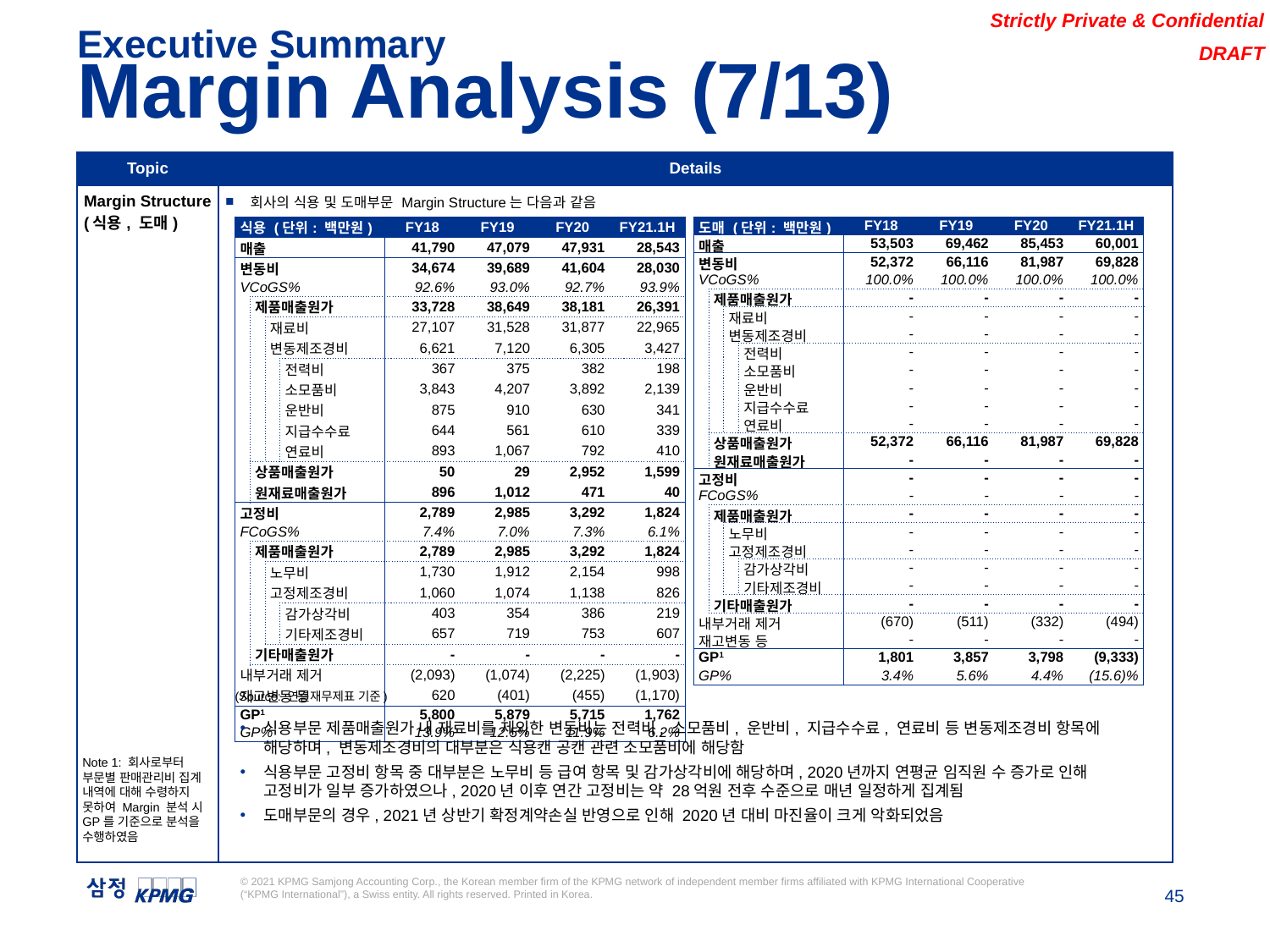

Executive Summary
Margin Analysis (7/13)
| Topic | Details |
| --- | --- |
| Margin Structure (식용, 도매) | 회사의 식용 및 도매부문 Margin Structure는 다음과 같음 |
| 식용 (단위: 백만원) |  |  |  | FY18 | FY19 | FY20 | FY21.1H |
| --- | --- | --- | --- | --- | --- | --- | --- |
| 매출 |  |  |  | 41,790 | 47,079 | 47,931 | 28,543 |
| 변동비 |  |  |  | 34,674 | 39,689 | 41,604 | 28,030 |
| VCoGS% |  |  |  | 92.6% | 93.0% | 92.7% | 93.9% |
|  | 제품매출원가 |  |  | 33,728 | 38,649 | 38,181 | 26,391 |
|  |  | 재료비 |  | 27,107 | 31,528 | 31,877 | 22,965 |
|  |  | 변동제조경비 |  | 6,621 | 7,120 | 6,305 | 3,427 |
|  |  |  | 전력비 | 367 | 375 | 382 | 198 |
|  |  |  | 소모품비 | 3,843 | 4,207 | 3,892 | 2,139 |
|  |  |  | 운반비 | 875 | 910 | 630 | 341 |
|  |  |  | 지급수수료 | 644 | 561 | 610 | 339 |
|  |  |  | 연료비 | 893 | 1,067 | 792 | 410 |
|  | 상품매출원가 |  |  | 50 | 29 | 2,952 | 1,599 |
|  | 원재료매출원가 |  |  | 896 | 1,012 | 471 | 40 |
| 고정비 |  |  |  | 2,789 | 2,985 | 3,292 | 1,824 |
| FCoGS% |  |  |  | 7.4% | 7.0% | 7.3% | 6.1% |
|  | 제품매출원가 |  |  | 2,789 | 2,985 | 3,292 | 1,824 |
|  |  | 노무비 |  | 1,730 | 1,912 | 2,154 | 998 |
|  |  | 고정제조경비 |  | 1,060 | 1,074 | 1,138 | 826 |
|  |  |  | 감가상각비 | 403 | 354 | 386 | 219 |
|  |  |  | 기타제조경비 | 657 | 719 | 753 | 607 |
|  | 기타매출원가 |  |  | - | - | - | - |
| 내부거래 제거 |  |  |  | (2,093) | (1,074) | (2,225) | (1,903) |
| 재고변동 등 |  |  |  | 620 | (401) | (455) | (1,170) |
| GP1 |  |  |  | 5,800 | 5,879 | 5,715 | 1,762 |
| GP% |  |  |  | 13.9% | 12.5% | 11.9% | 6.2% |
| 도매 (단위: 백만원) |  |  |  | FY18 | FY19 | FY20 | FY21.1H |
| --- | --- | --- | --- | --- | --- | --- | --- |
| 매출 |  |  |  | 53,503 | 69,462 | 85,453 | 60,001 |
| 변동비 |  |  |  | 52,372 | 66,116 | 81,987 | 69,828 |
| VCoGS% |  |  |  | 100.0% | 100.0% | 100.0% | 100.0% |
|  | 제품매출원가 |  |  | - | - | - | - |
|  |  | 재료비 |  | - | - | - | - |
|  |  | 변동제조경비 |  | - | - | - | - |
|  |  |  | 전력비 | - | - | - | - |
|  |  |  | 소모품비 | - | - | - | - |
|  |  |  | 운반비 | - | - | - | - |
|  |  |  | 지급수수료 | - | - | - | - |
|  |  |  | 연료비 | - | - | - | - |
|  | 상품매출원가 |  |  | 52,372 | 66,116 | 81,987 | 69,828 |
|  | 원재료매출원가 |  |  | - | - | - | - |
| 고정비 |  |  |  | - | - | - | - |
| FCoGS% |  |  |  | - | - | - | - |
|  | 제품매출원가 |  |  | - | - | - | - |
|  |  | 노무비 |  | - | - | - | - |
|  |  | 고정제조경비 |  | - | - | - | - |
|  |  |  | 감가상각비 | - | - | - | - |
|  |  |  | 기타제조경비 | - | - | - | - |
|  | 기타매출원가 |  |  | - | - | - | - |
| 내부거래 제거 |  |  |  | (670) | (511) | (332) | (494) |
| 재고변동 등 |  |  |  | - | - | - | - |
| GP1 |  |  |  | 1,801 | 3,857 | 3,798 | (9,333) |
| GP% |  |  |  | 3.4% | 5.6% | 4.4% | (15.6)% |
(Source: 연결재무제표 기준)
식용부문 제품매출원가 내 재료비를 제외한 변동비는 전력비, 소모품비, 운반비, 지급수수료, 연료비 등 변동제조경비 항목에 해당하며, 변동제조경비의 대부분은 식용캔 공캔 관련 소모품비에 해당함
식용부문 고정비 항목 중 대부분은 노무비 등 급여 항목 및 감가상각비에 해당하며, 2020년까지 연평균 임직원 수 증가로 인해 고정비가 일부 증가하였으나, 2020년 이후 연간 고정비는 약 28억원 전후 수준으로 매년 일정하게 집계됨
도매부문의 경우, 2021년 상반기 확정계약손실 반영으로 인해 2020년 대비 마진율이 크게 악화되었음
Note 1: 회사로부터 부문별 판매관리비 집계 내역에 대해 수령하지 못하여 Margin 분석 시 GP를 기준으로 분석을 수행하였음